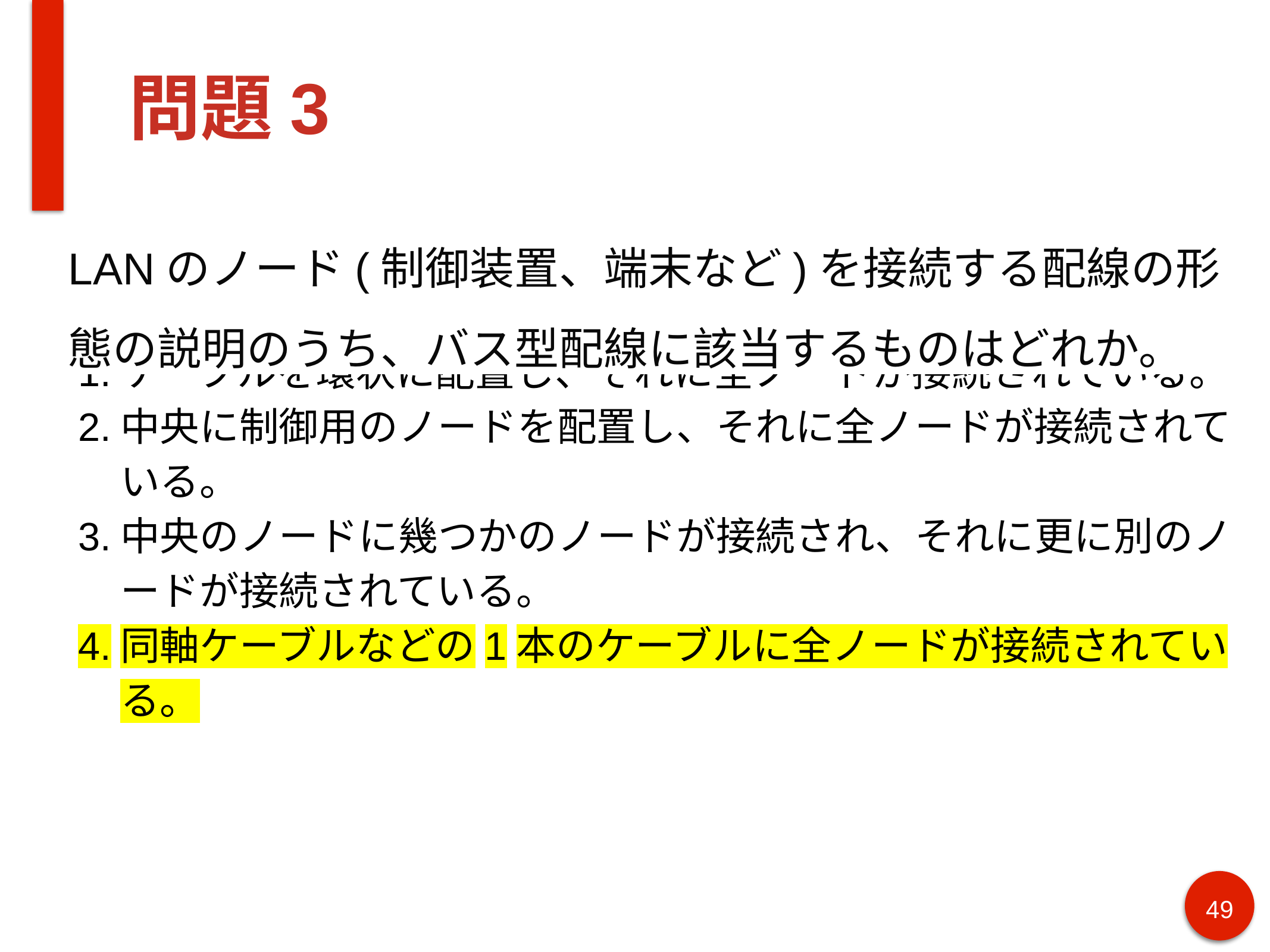

# 問題3
LANのノード(制御装置、端末など)を接続する配線の形態の説明のうち、バス型配線に該当するものはどれか。
ケーブルを環状に配置し、それに全ノードが接続されている。
中央に制御用のノードを配置し、それに全ノードが接続されている。
中央のノードに幾つかのノードが接続され、それに更に別のノードが接続されている。
同軸ケーブルなどの1本のケーブルに全ノードが接続されている。

49